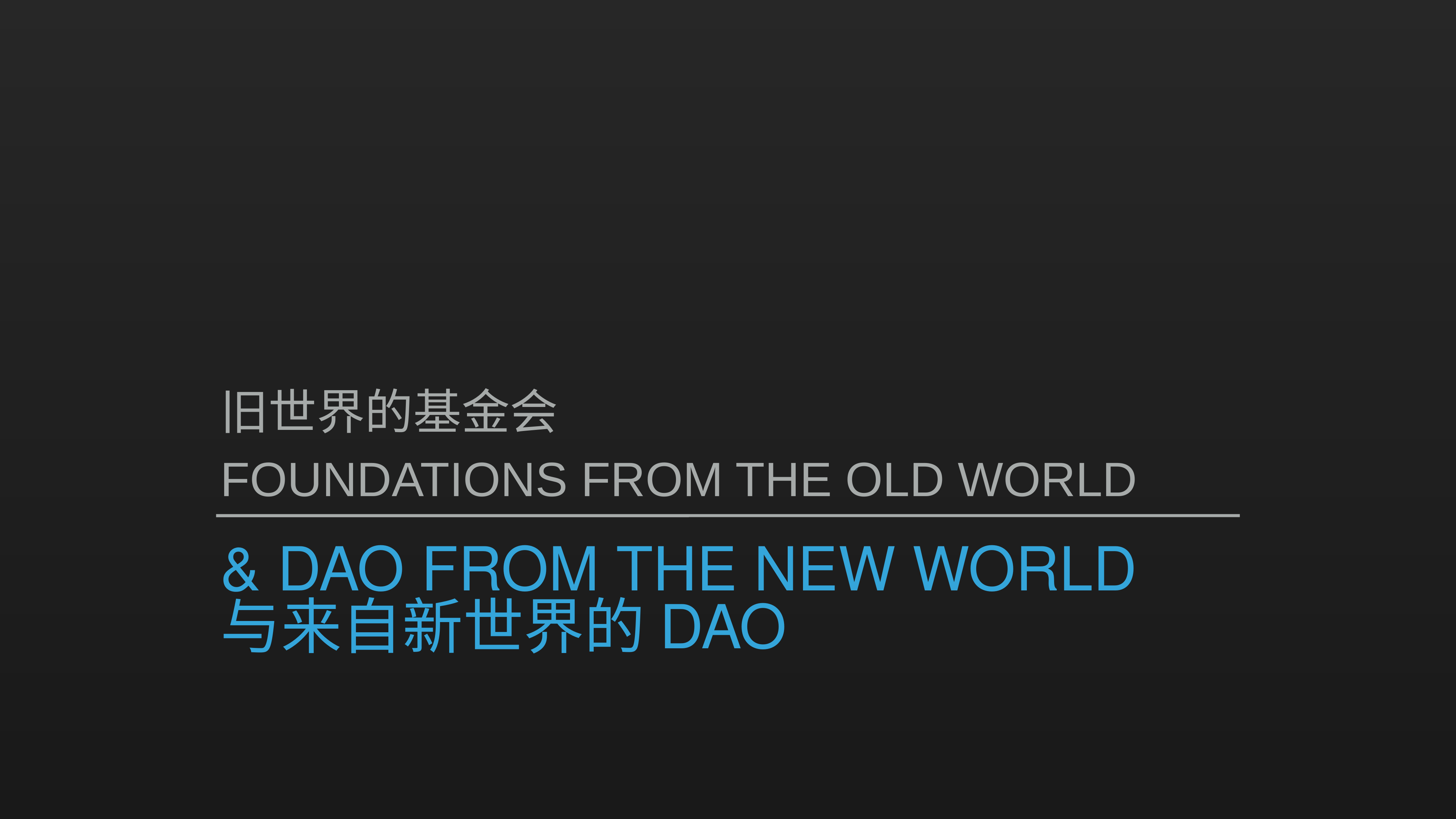

旧世界的基金会
Foundations from the old world
# & DAO FROM THE NEW WORLD
与来自新世界的DAO